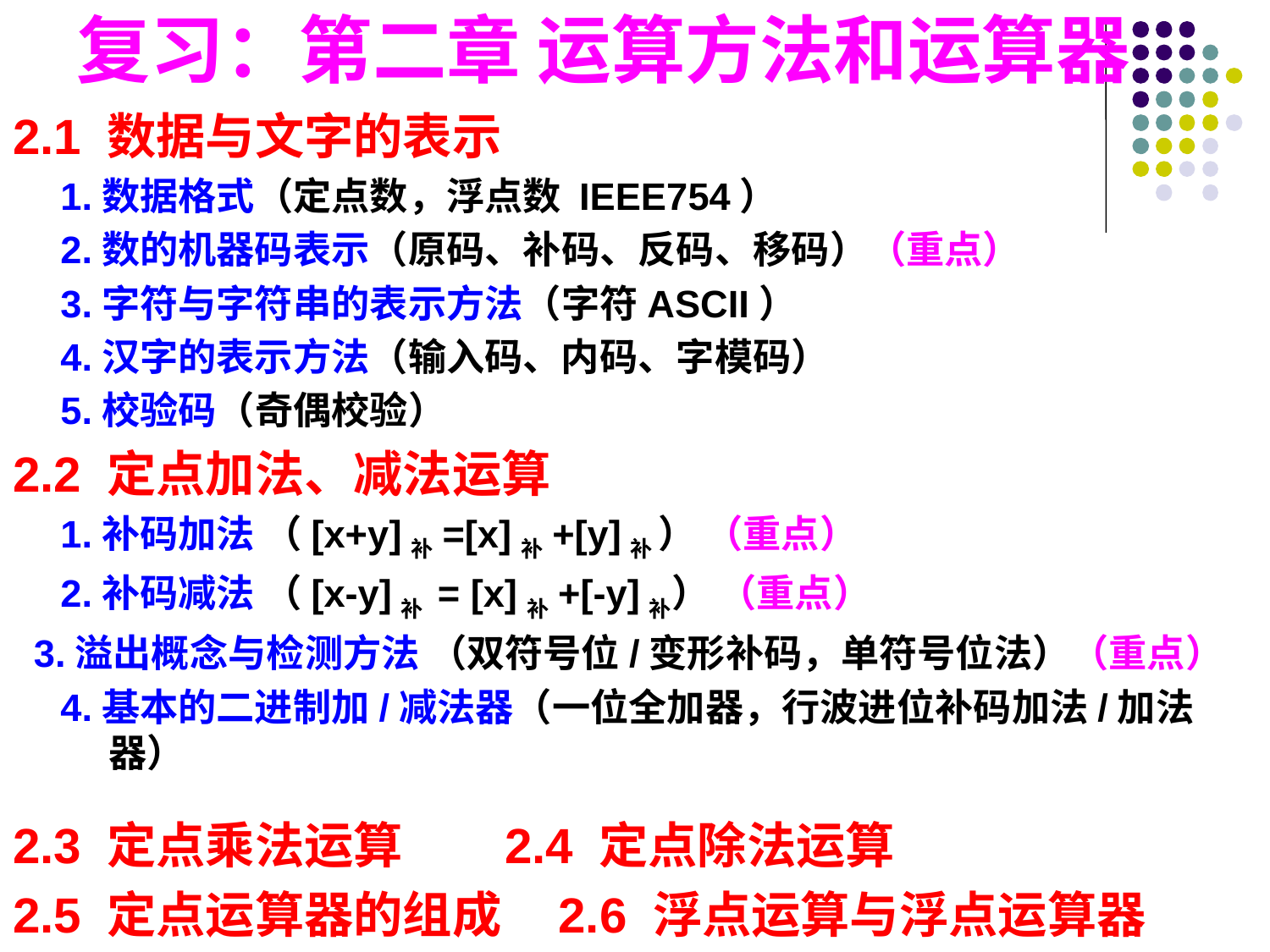

复习：第二章 运算方法和运算器
2.1 数据与文字的表示
1.数据格式（定点数，浮点数 IEEE754）
2.数的机器码表示（原码、补码、反码、移码）（重点）
3.字符与字符串的表示方法（字符ASCII）
4.汉字的表示方法（输入码、内码、字模码）
5.校验码（奇偶校验）
2.2 定点加法、减法运算
1.补码加法 （[x+y]补=[x]补+[y]补 ） （重点）
2.补码减法 （[x-y]补 = [x]补+[-y]补） （重点）
  3.溢出概念与检测方法 （双符号位/变形补码，单符号位法）（重点）
4.基本的二进制加/减法器（一位全加器，行波进位补码加法/加法器）
2.3 定点乘法运算        2.4 定点除法运算
2.5 定点运算器的组成    2.6 浮点运算与浮点运算器
#
116